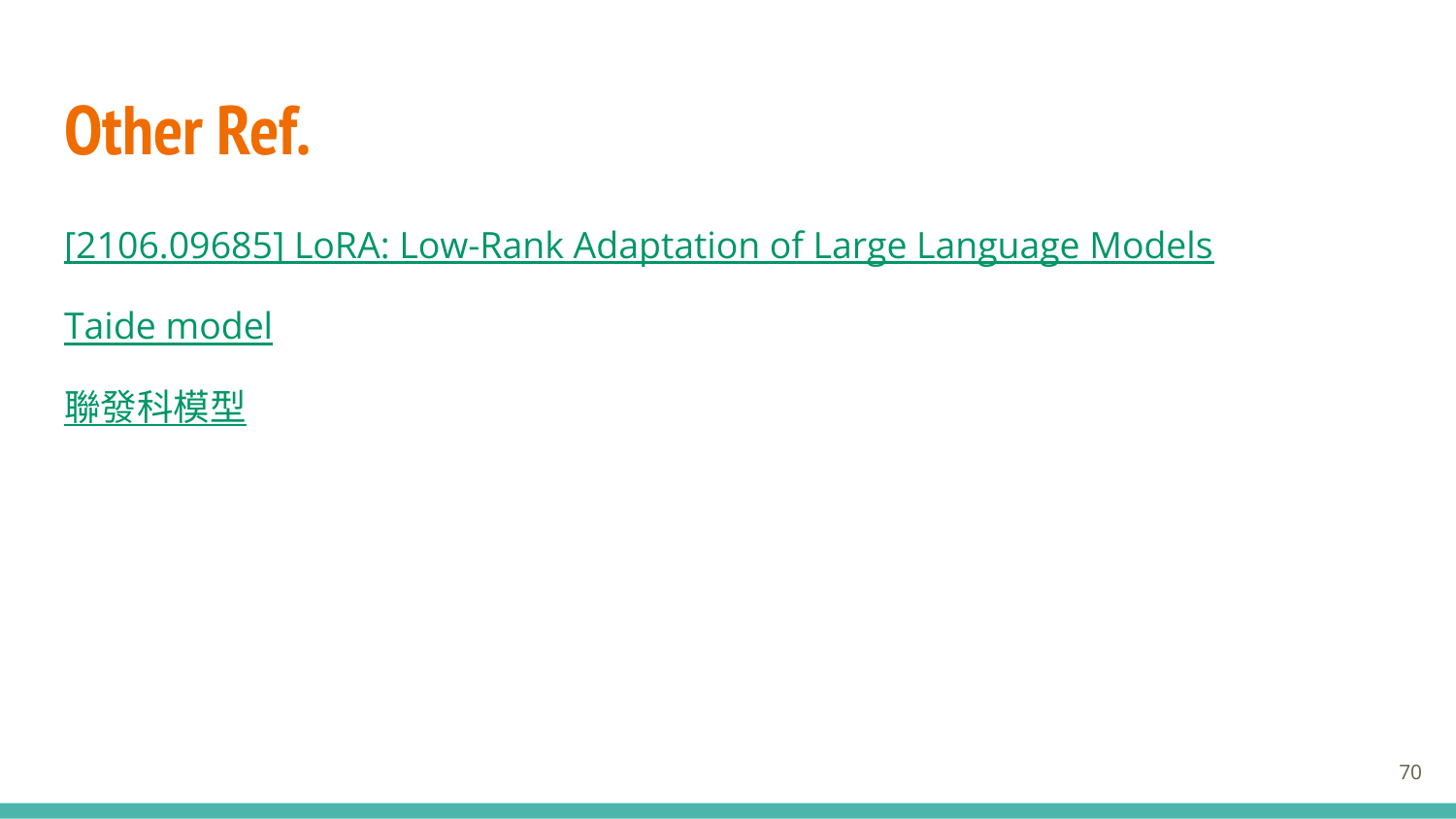

# Other Ref.
[2106.09685] LoRA: Low-Rank Adaptation of Large Language Models
Taide model
聯發科模型

70